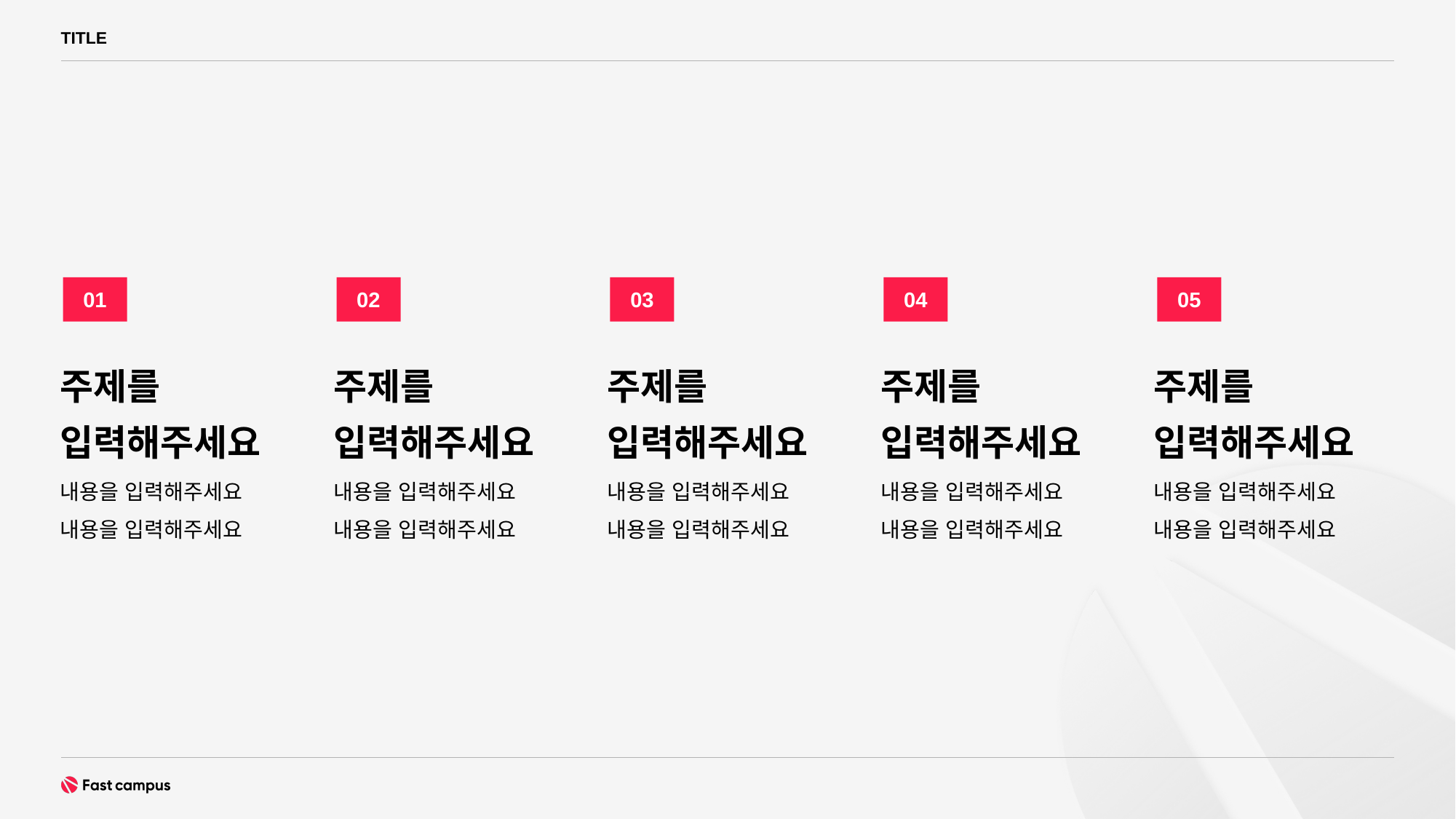

TITLE
01
02
03
04
05
주제를
입력해주세요
주제를
입력해주세요
주제를
입력해주세요
주제를
입력해주세요
주제를
입력해주세요
내용을 입력해주세요
내용을 입력해주세요
내용을 입력해주세요
내용을 입력해주세요
내용을 입력해주세요
내용을 입력해주세요
내용을 입력해주세요
내용을 입력해주세요
내용을 입력해주세요
내용을 입력해주세요